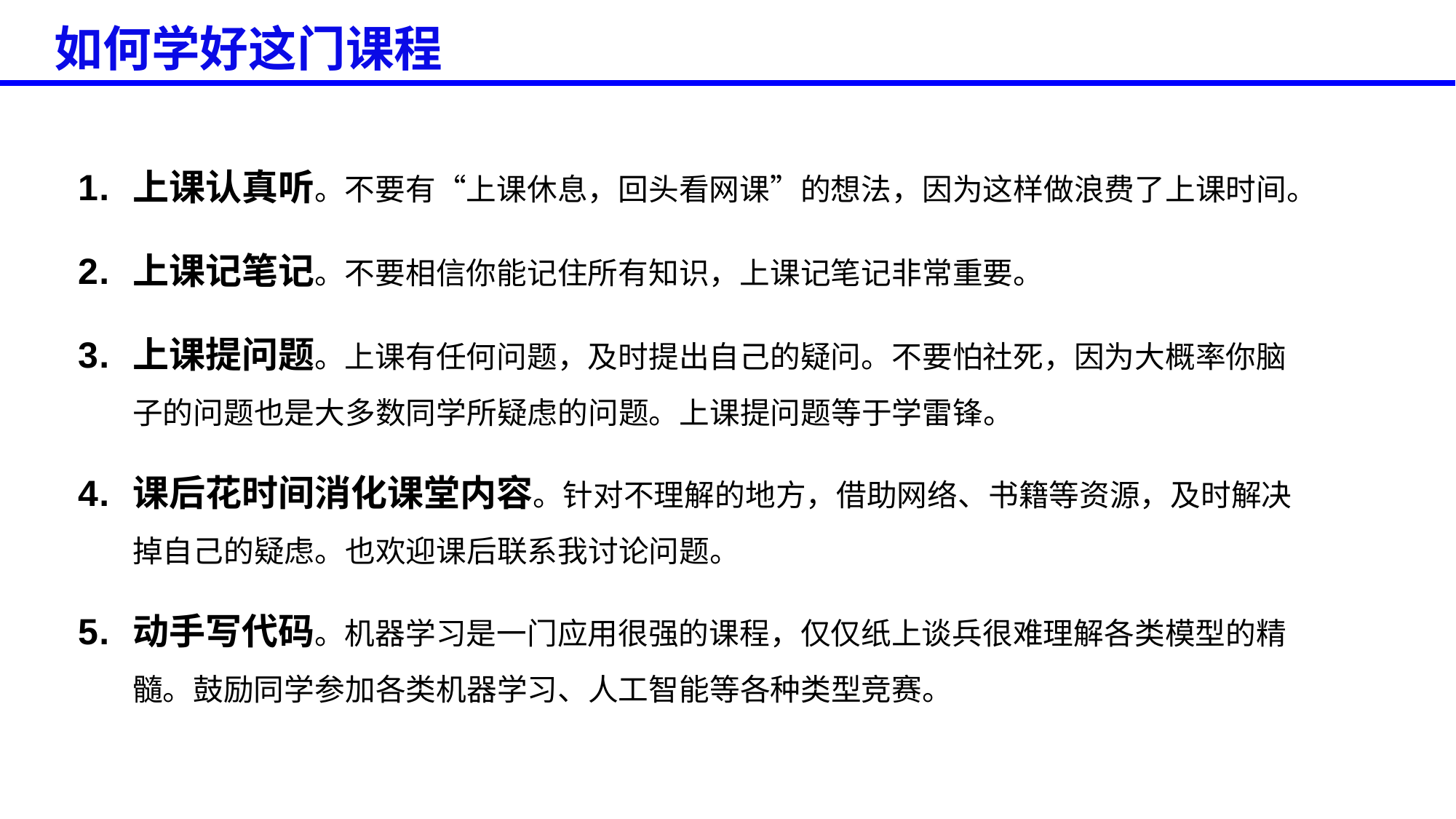

如何学好这门课程
上课认真听。不要有“上课休息，回头看网课”的想法，因为这样做浪费了上课时间。
上课记笔记。不要相信你能记住所有知识，上课记笔记非常重要。
上课提问题。上课有任何问题，及时提出自己的疑问。不要怕社死，因为大概率你脑子的问题也是大多数同学所疑虑的问题。上课提问题等于学雷锋。
课后花时间消化课堂内容。针对不理解的地方，借助网络、书籍等资源，及时解决掉自己的疑虑。也欢迎课后联系我讨论问题。
动手写代码。机器学习是一门应用很强的课程，仅仅纸上谈兵很难理解各类模型的精髓。鼓励同学参加各类机器学习、人工智能等各种类型竞赛。